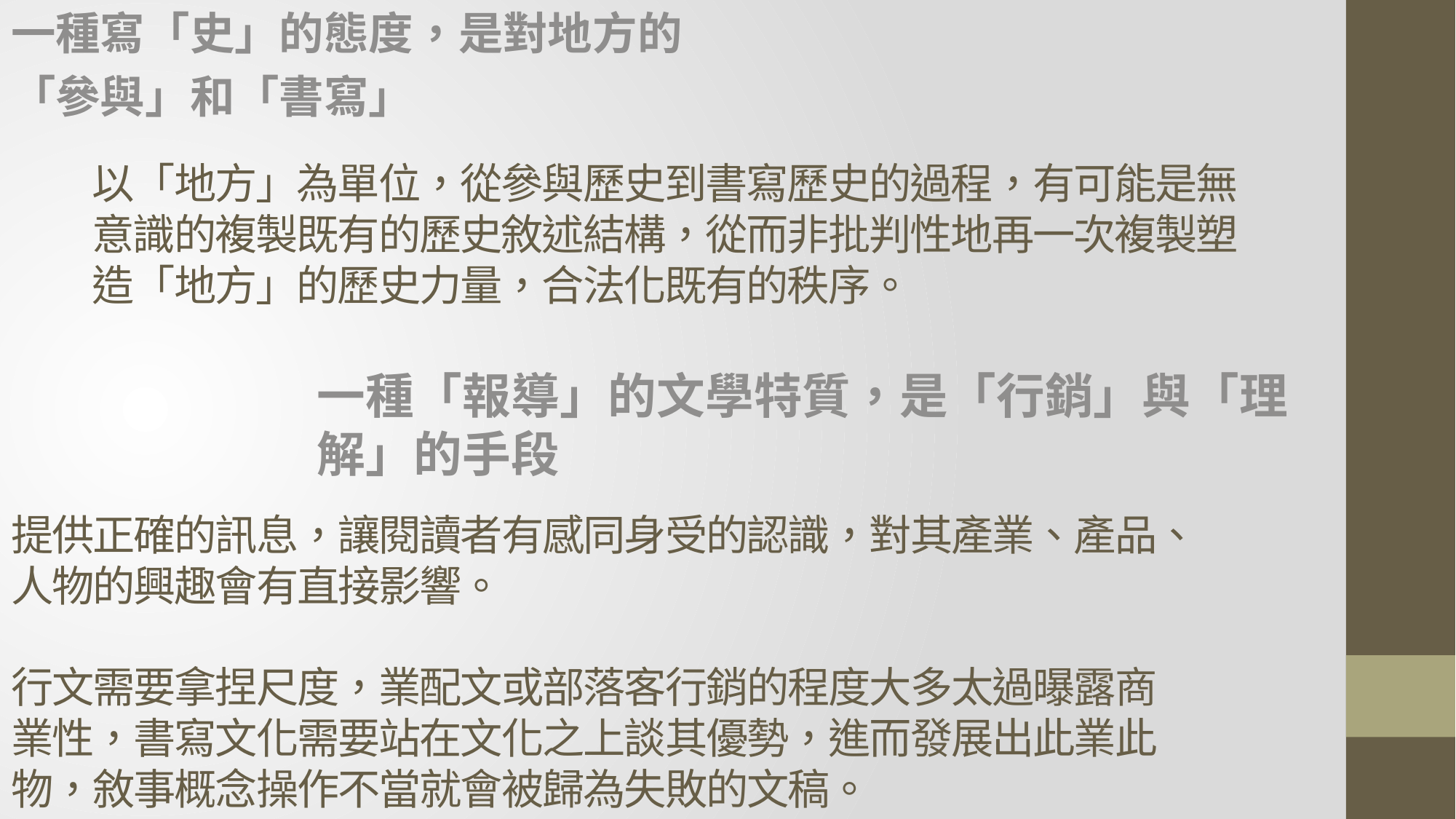

一種寫「史」的態度，是對地方的
「參與」和「書寫」
# 以「地方」為單位，從參與歷史到書寫歷史的過程，有可能是無意識的複製既有的歷史敘述結構，從而非批判性地再一次複製塑造「地方」的歷史力量，合法化既有的秩序。
一種「報導」的文學特質，是「行銷」與「理解」的手段
提供正確的訊息，讓閱讀者有感同身受的認識，對其產業、產品、人物的興趣會有直接影響。
行文需要拿捏尺度，業配文或部落客行銷的程度大多太過曝露商業性，書寫文化需要站在文化之上談其優勢，進而發展出此業此物，敘事概念操作不當就會被歸為失敗的文稿。